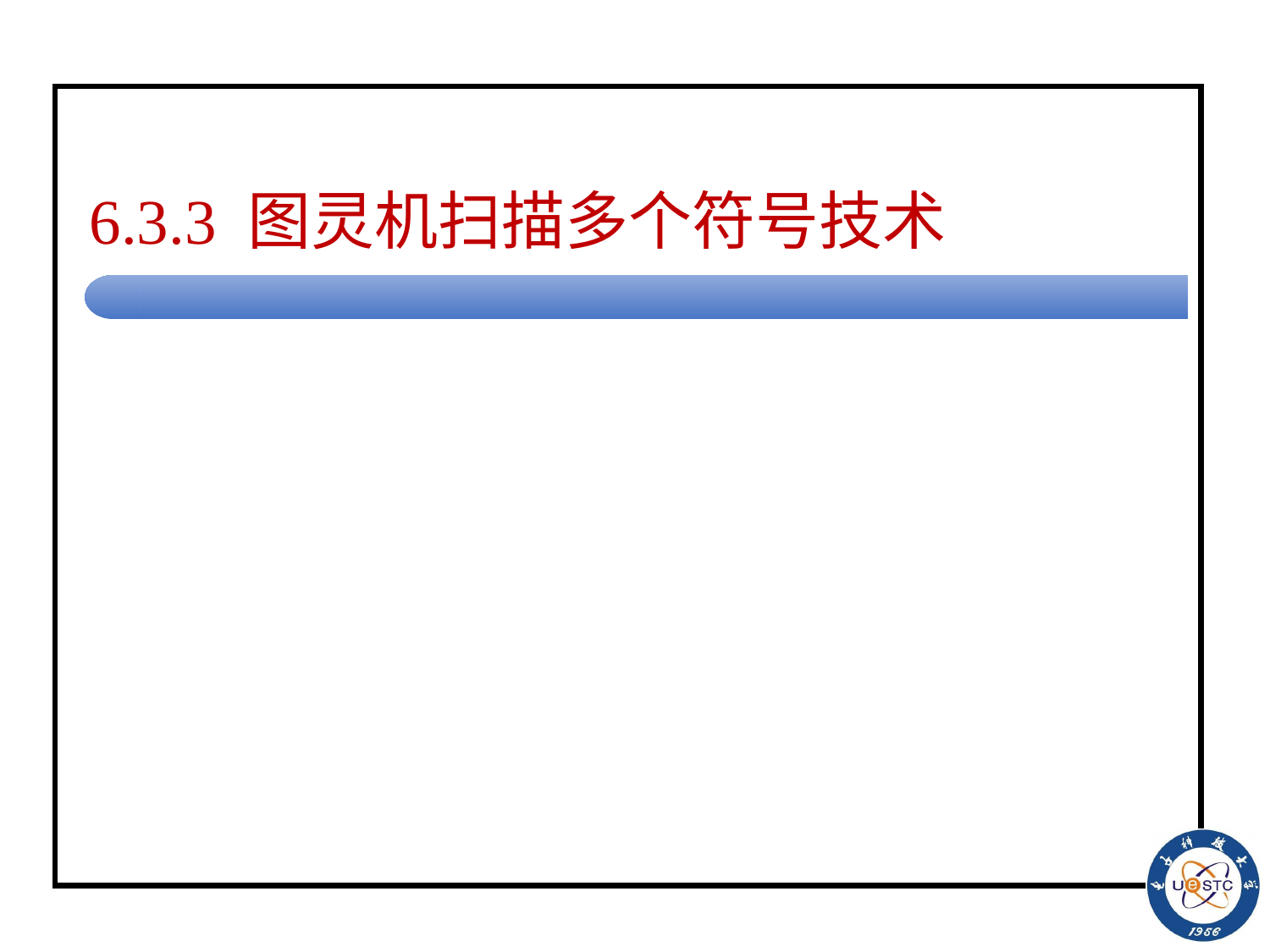

# 6.3.3 图灵机扫描多个符号技术
例6.18 构造TM, 输入字母表为{0, 1}, 要求M接收语言L：
该语言的每个字符串包含且仅只能包含一个101子串。
(有且仅有一个101)

思想：当识别出第一个101后, 检查输入带上剩余的串，不能再包含101。